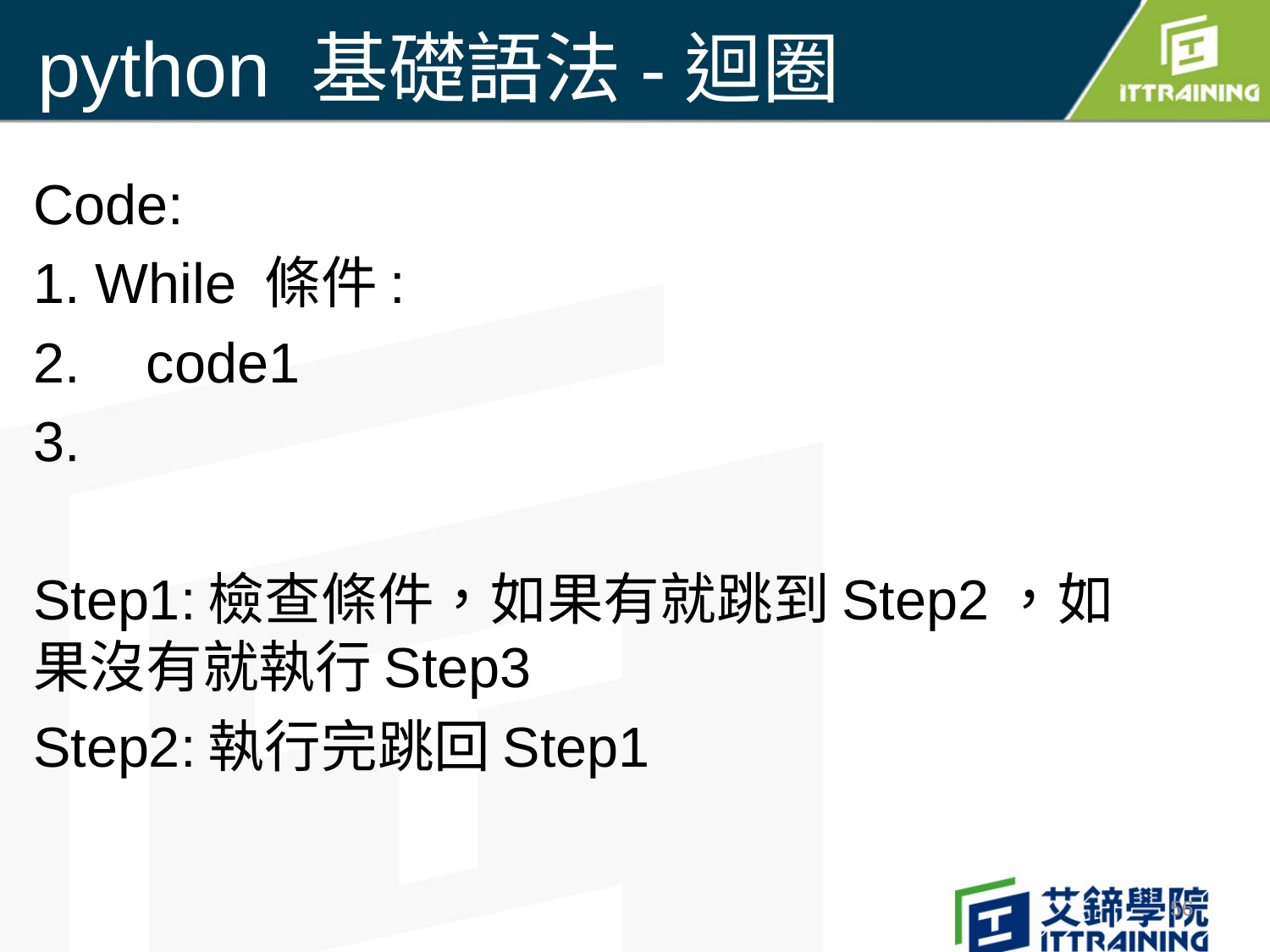

# python 基礎語法-迴圈
Code:
1. While 條件:
2.	code1
3.

Step1:檢查條件，如果有就跳到Step2，如果沒有就執行Step3
Step2:執行完跳回Step1
56